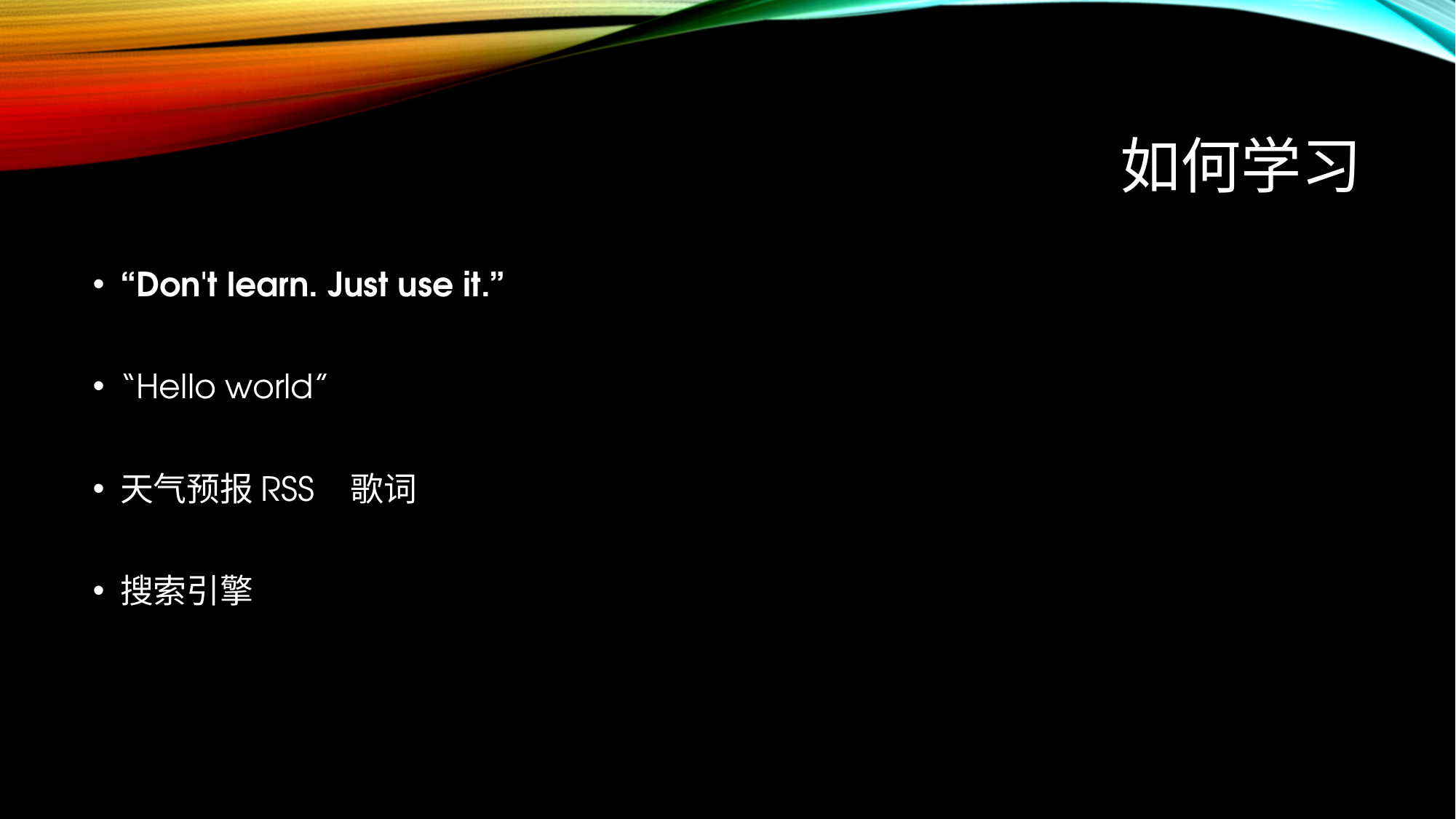

# 如何学习
“Don't learn. Just use it.”

“Hello world”

天气预报RSS   歌词

搜索引擎